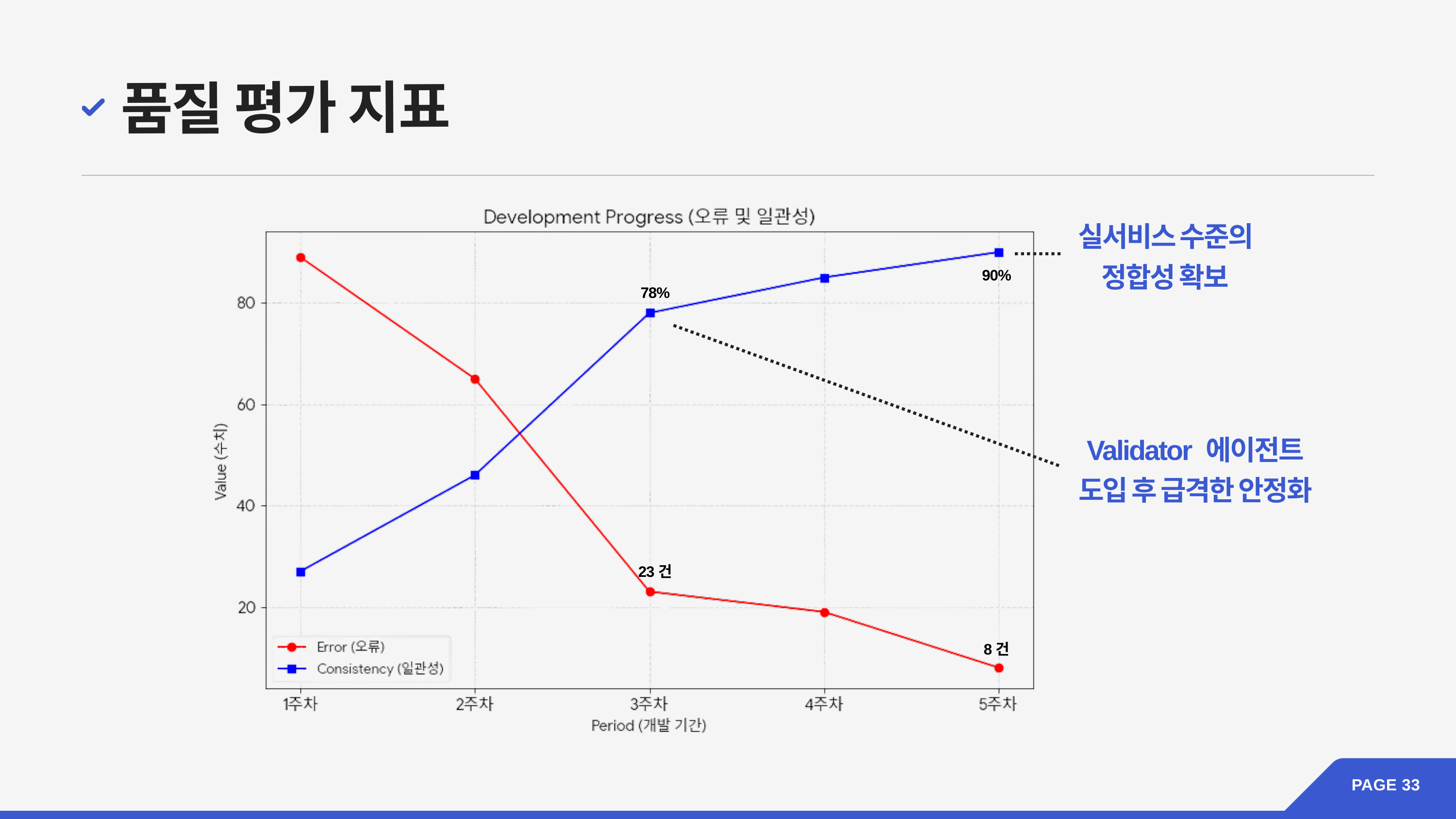

품질 평가 지표

실서비스 수준의 정합성 확보

90%
78%

Validator 에이전트
도입 후 급격한 안정화
23건
8건

PAGE 33